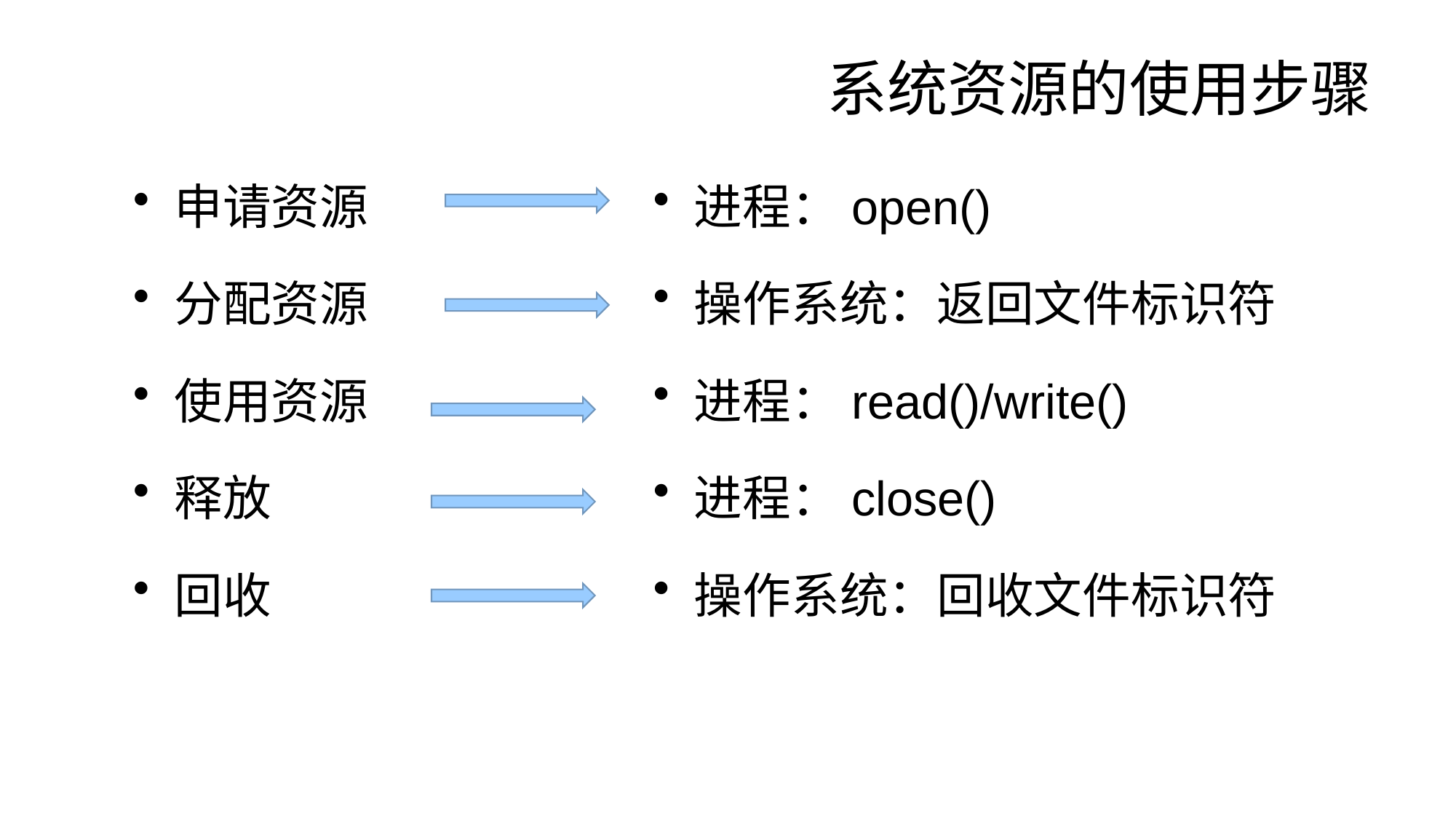

# 系统资源的使用步骤
申请资源
分配资源
使用资源
释放
回收

进程：open()
操作系统：返回文件标识符
进程：read()/write()
进程：close()
操作系统：回收文件标识符